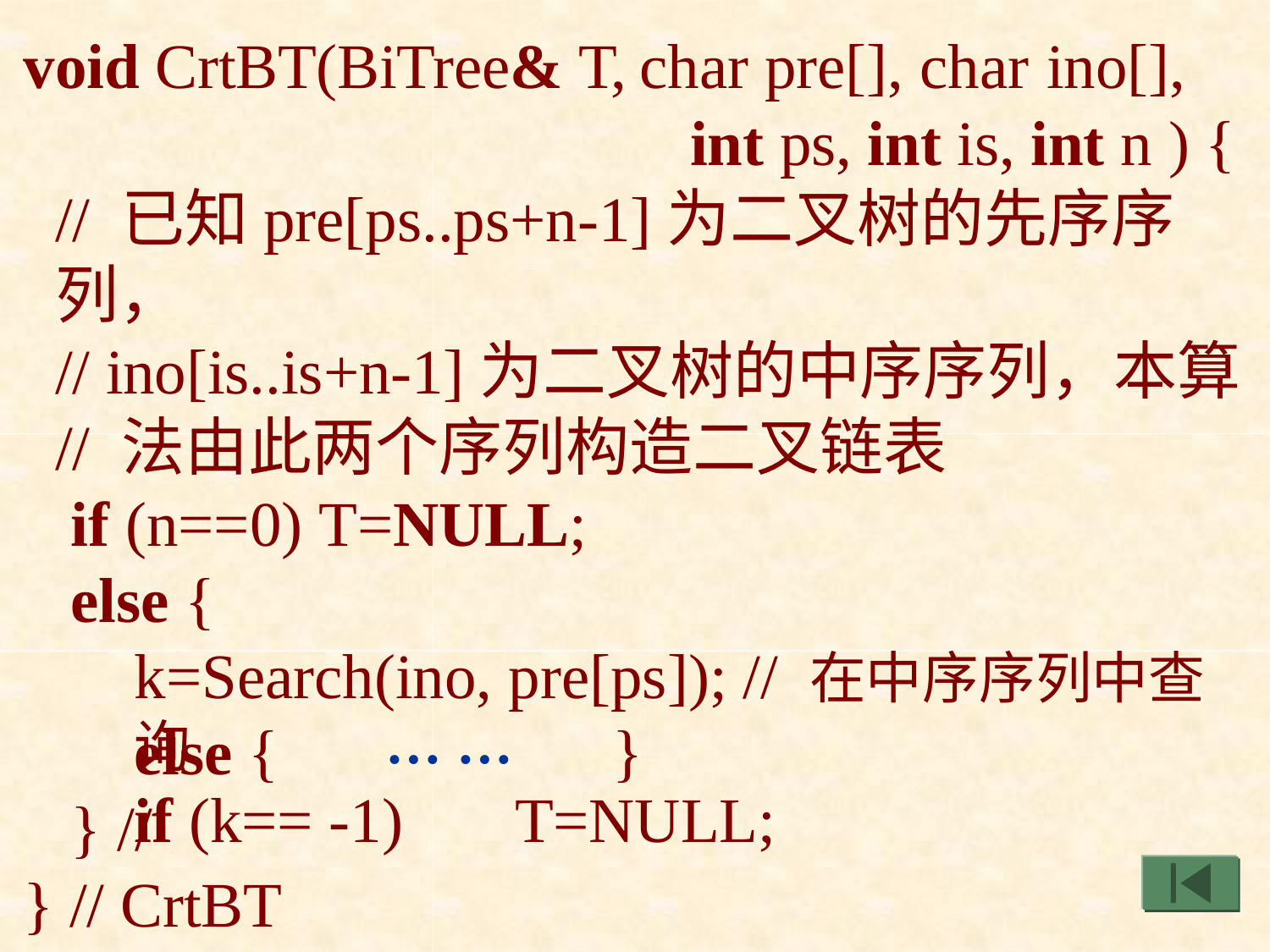

# void CrtBT(BiTree& T, char pre[], char ino[],
int ps, int is, int n ) {
// 已知pre[ps..ps+n-1]为二叉树的先序序列，
// ino[is..is+n-1]为二叉树的中序序列，本算
// 法由此两个序列构造二叉链表
if (n==0) T=NULL;
else {
k=Search(ino, pre[ps]); // 在中序序列中查询
if (k== -1)	T=NULL;
… …
else {
} //
} // CrtBT
}